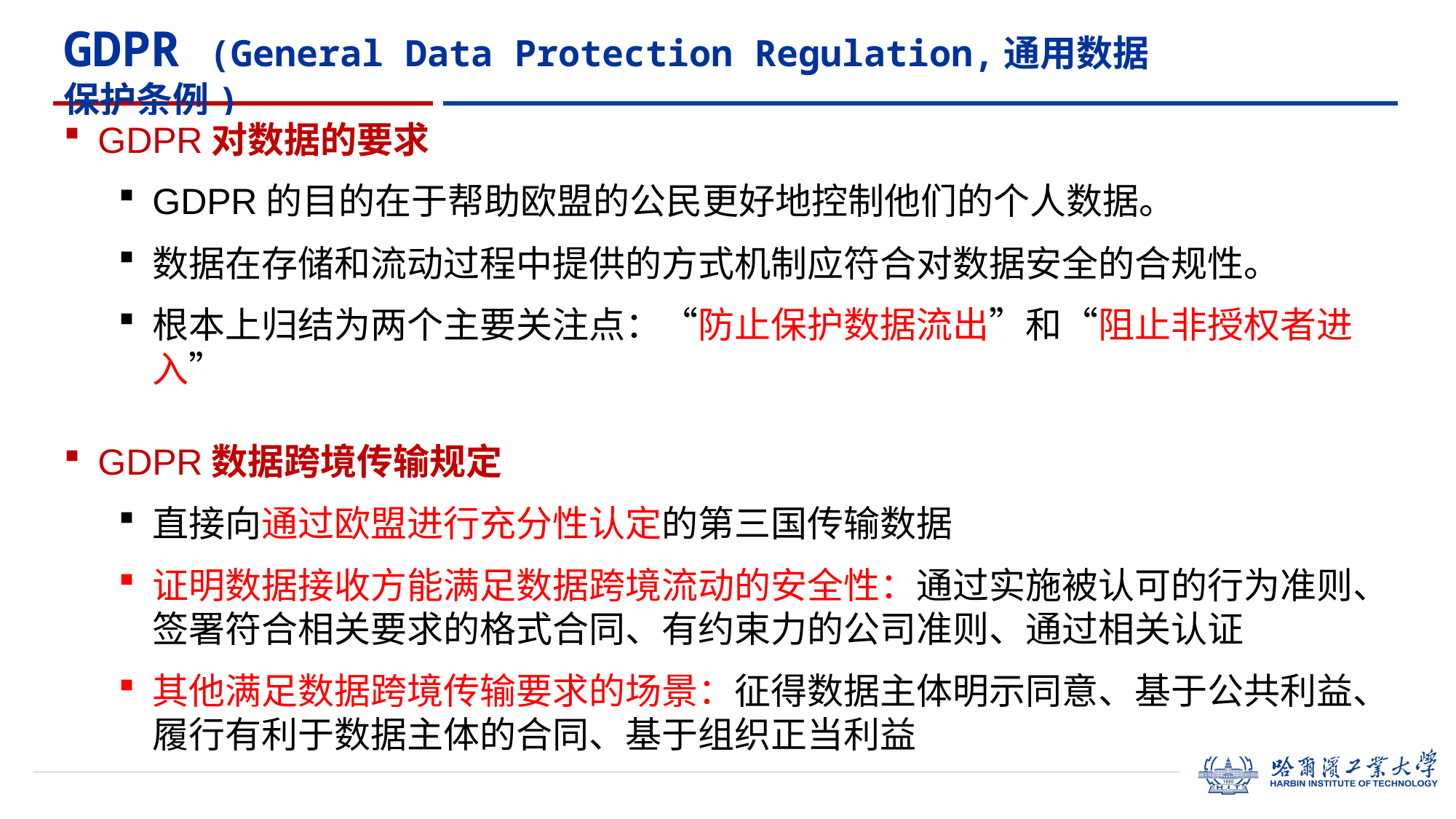

GDPR (General Data Protection Regulation,通用数据保护条例)
GDPR对数据的要求
GDPR的目的在于帮助欧盟的公民更好地控制他们的个人数据。
数据在存储和流动过程中提供的方式机制应符合对数据安全的合规性。
根本上归结为两个主要关注点：“防止保护数据流出”和“阻止非授权者进入”

GDPR数据跨境传输规定
直接向通过欧盟进行充分性认定的第三国传输数据
证明数据接收方能满足数据跨境流动的安全性：通过实施被认可的行为准则、签署符合相关要求的格式合同、有约束力的公司准则、通过相关认证
其他满足数据跨境传输要求的场景：征得数据主体明示同意、基于公共利益、履行有利于数据主体的合同、基于组织正当利益